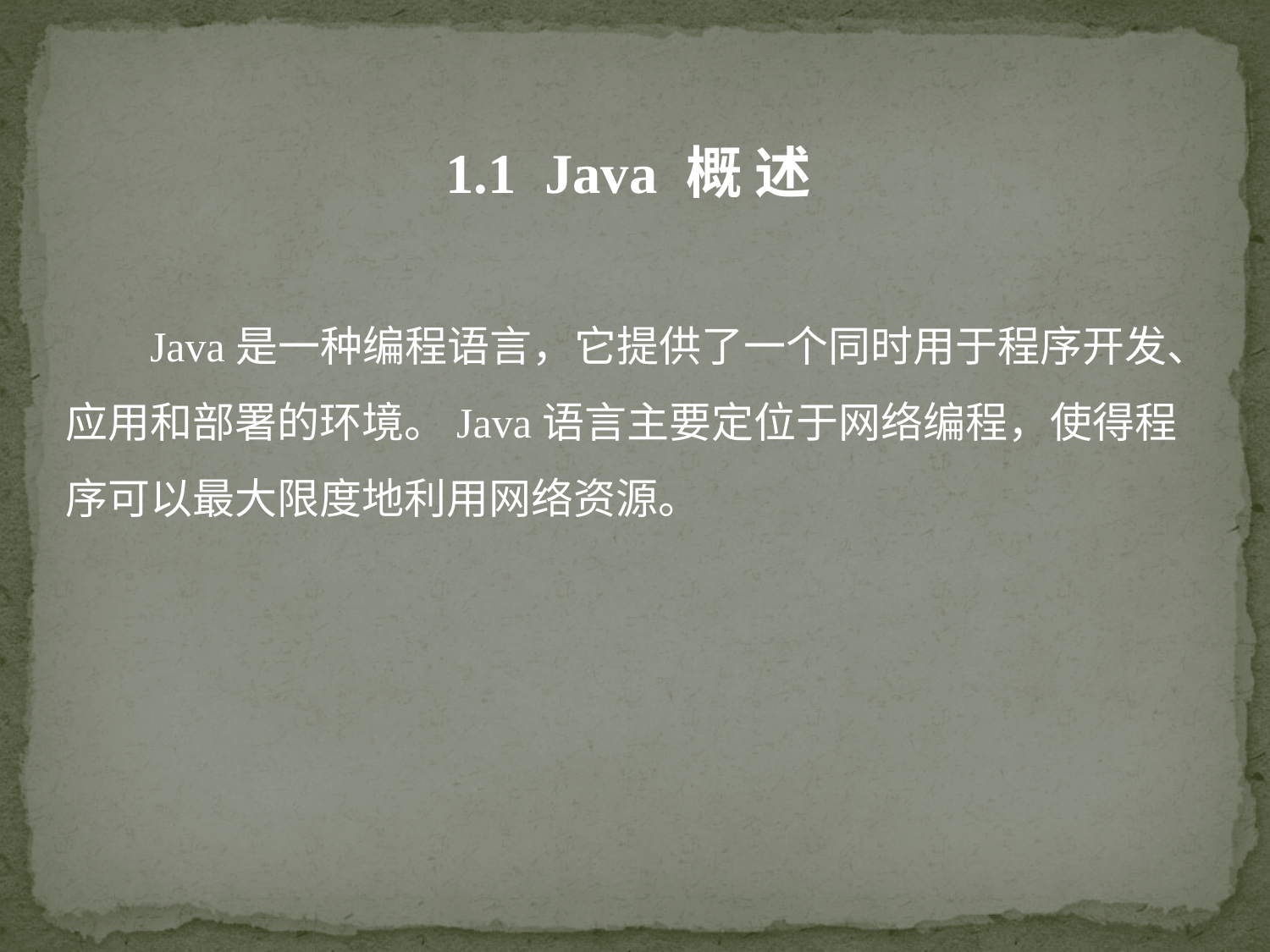

1.1  Java 概 述
        Java是一种编程语言，它提供了一个同时用于程序开发、应用和部署的环境。Java语言主要定位于网络编程，使得程序可以最大限度地利用网络资源。